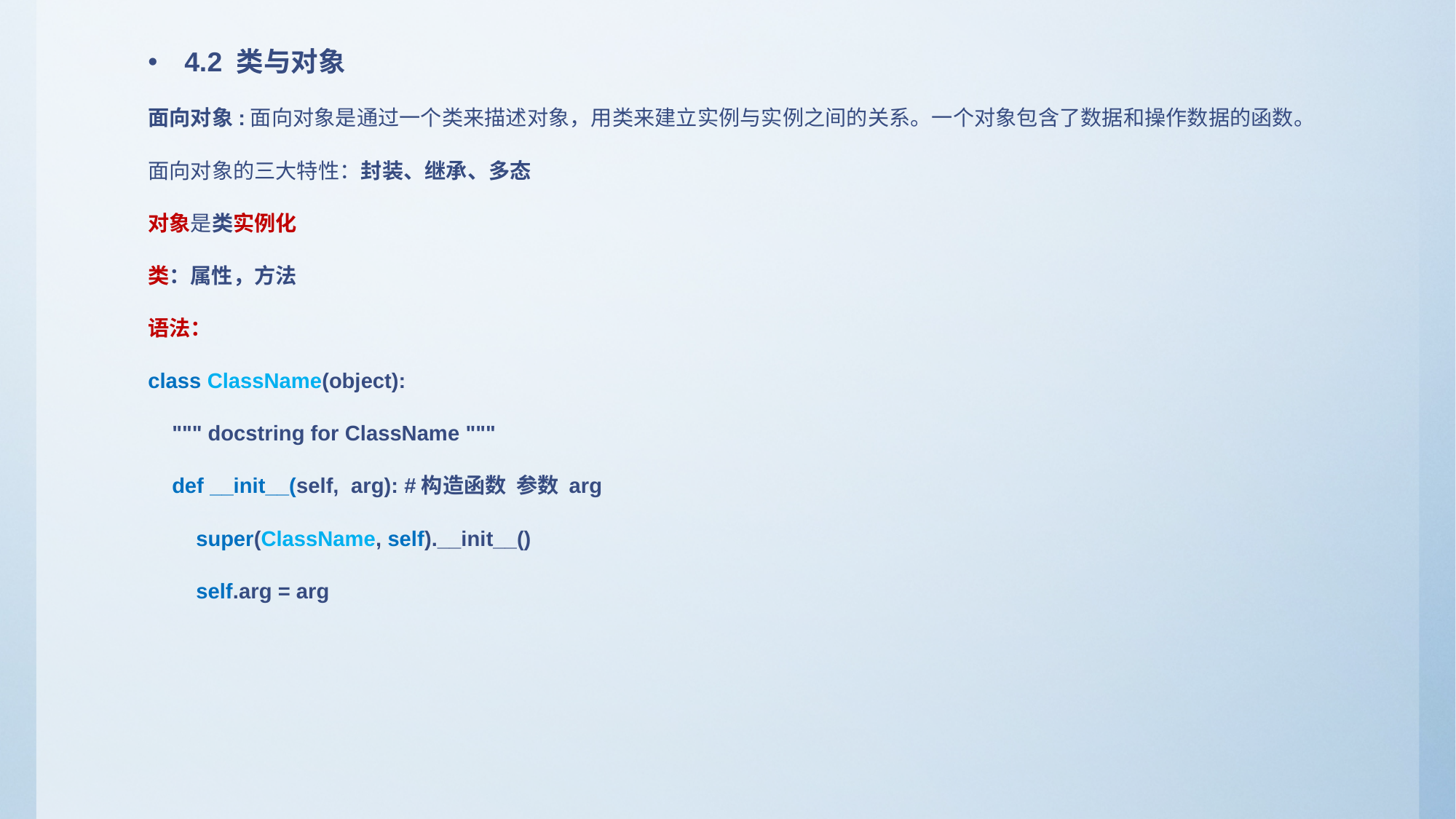

4.2 类与对象
面向对象:面向对象是通过一个类来描述对象，用类来建立实例与实例之间的关系。一个对象包含了数据和操作数据的函数。
面向对象的三大特性：封装、继承、多态
对象是类实例化
类：属性，方法
语法：
class ClassName(object):
    """ docstring for ClassName """
    def __init__(self,  arg): #构造函数  参数 arg
        super(ClassName, self).__init__()
        self.arg = arg